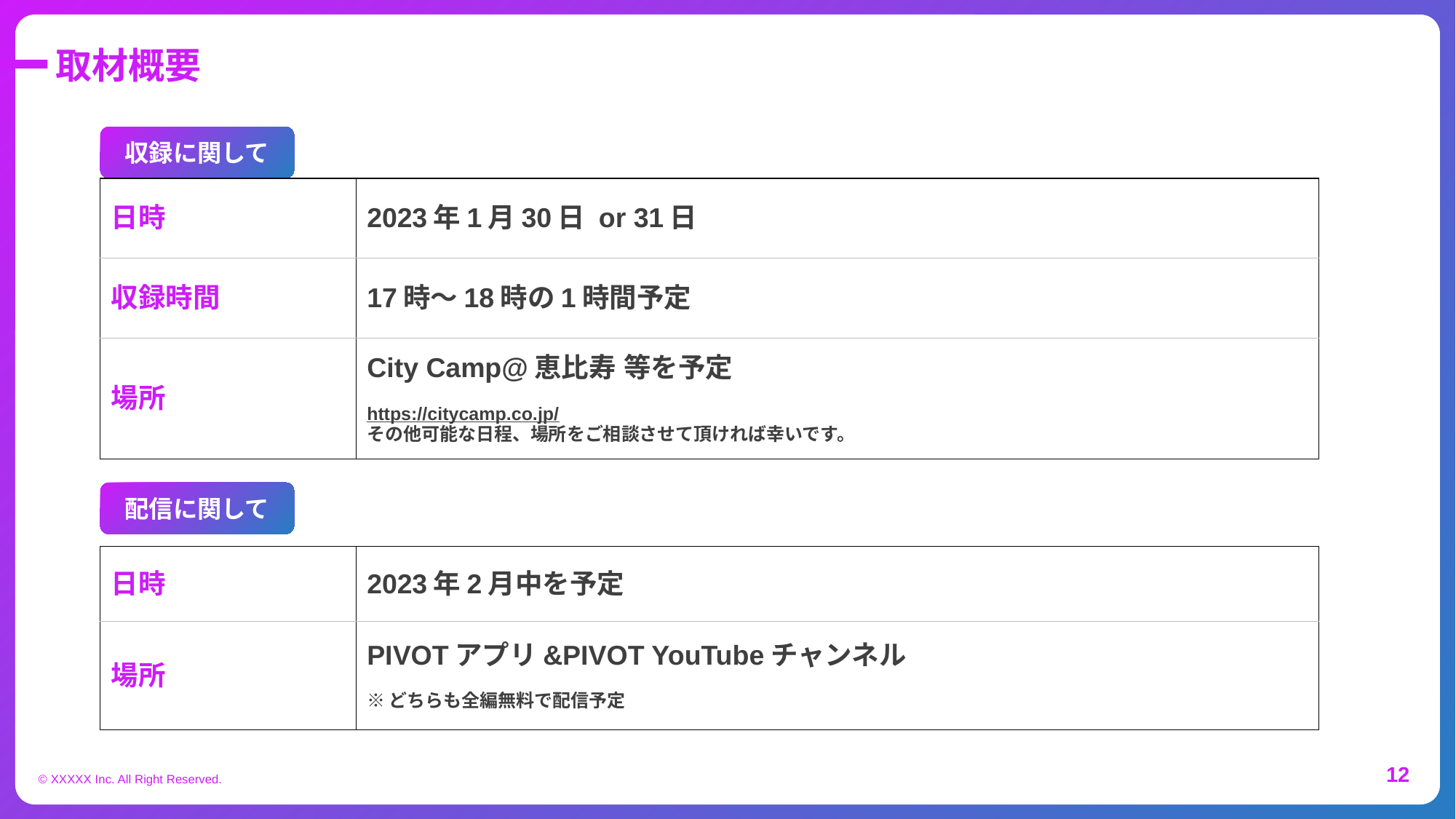

取材概要
収録に関して
| 日時 | 2023年1月30日 or 31日 |
| --- | --- |
| 収録時間 | 17時〜18時の1時間予定 |
| 場所 | City Camp@恵比寿 等を予定 https://citycamp.co.jp/ その他可能な日程、場所をご相談させて頂ければ幸いです。 |
配信に関して
| 日時 | 2023年2月中を予定 |
| --- | --- |
| 場所 | PIVOTアプリ&PIVOT YouTubeチャンネル ※どちらも全編無料で配信予定 |
12